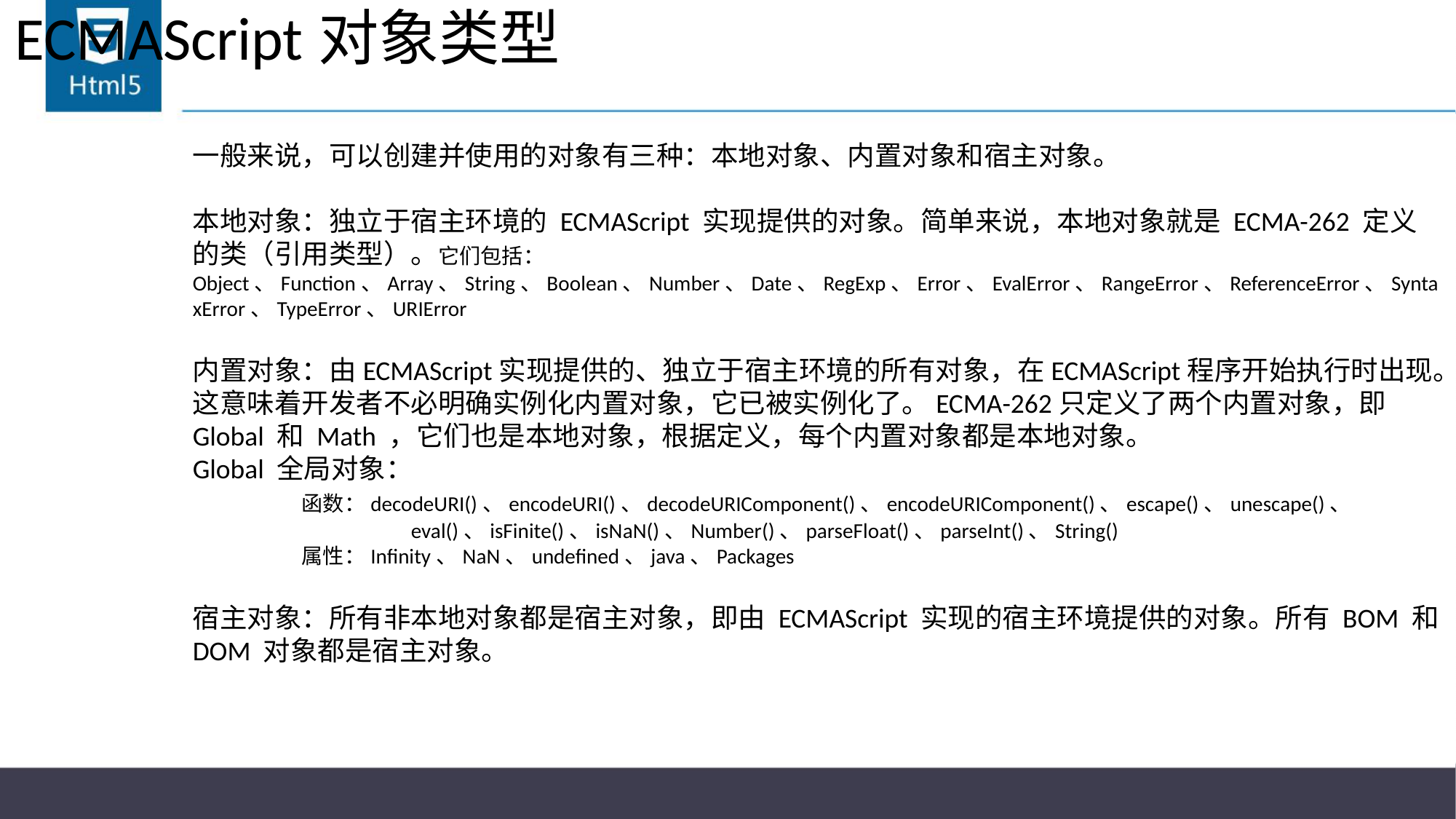

# ECMAScript对象类型
一般来说，可以创建并使用的对象有三种：本地对象、内置对象和宿主对象。

本地对象：独立于宿主环境的 ECMAScript 实现提供的对象。简单来说，本地对象就是 ECMA-262 定义的类（引用类型）。它们包括：Object、Function、Array、String、Boolean、Number、Date、RegExp、Error、EvalError、RangeError、ReferenceError、SyntaxError、TypeError、URIError

内置对象：由ECMAScript实现提供的、独立于宿主环境的所有对象，在ECMAScript程序开始执行时出现。这意味着开发者不必明确实例化内置对象，它已被实例化了。ECMA-262只定义了两个内置对象，即 Global 和 Math ，它们也是本地对象，根据定义，每个内置对象都是本地对象。
Global 全局对象：
	函数：decodeURI()、encodeURI()、decodeURIComponent()、encodeURIComponent()、escape()、unescape()、
		eval()、isFinite()、isNaN()、Number()、parseFloat()、parseInt()、String()
	属性：Infinity、NaN、undefined、java、Packages

宿主对象：所有非本地对象都是宿主对象，即由 ECMAScript 实现的宿主环境提供的对象。所有 BOM 和 DOM 对象都是宿主对象。